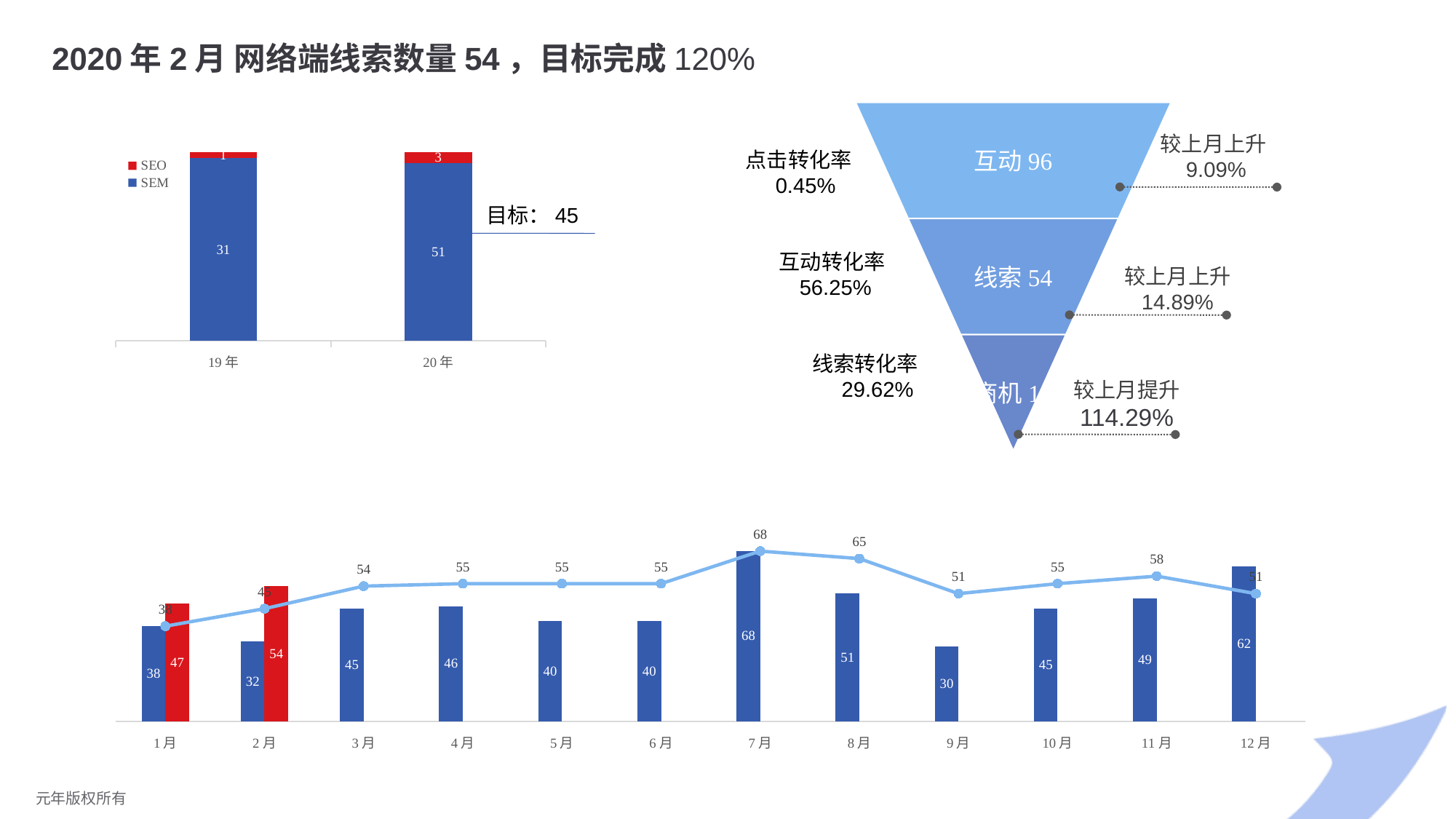

# 2020年2月 网络端线索数量54，目标完成120%

互动96

线索54

商机16
较上月上升9.09%

### Chart

| Category | SEM | SEO |
|---|---|---|
| 19年 | 31.0 | 1.0 |
| 20年 | 51.0 | 3.0 |
点击转化率
     0.45%

      互动转化率
         56.25%

             线索转化率
                29.62%

目标：45

较上月上升
14.89%

4
较上月提升
114.29%

[unsupported chart]

4
元年版权所有